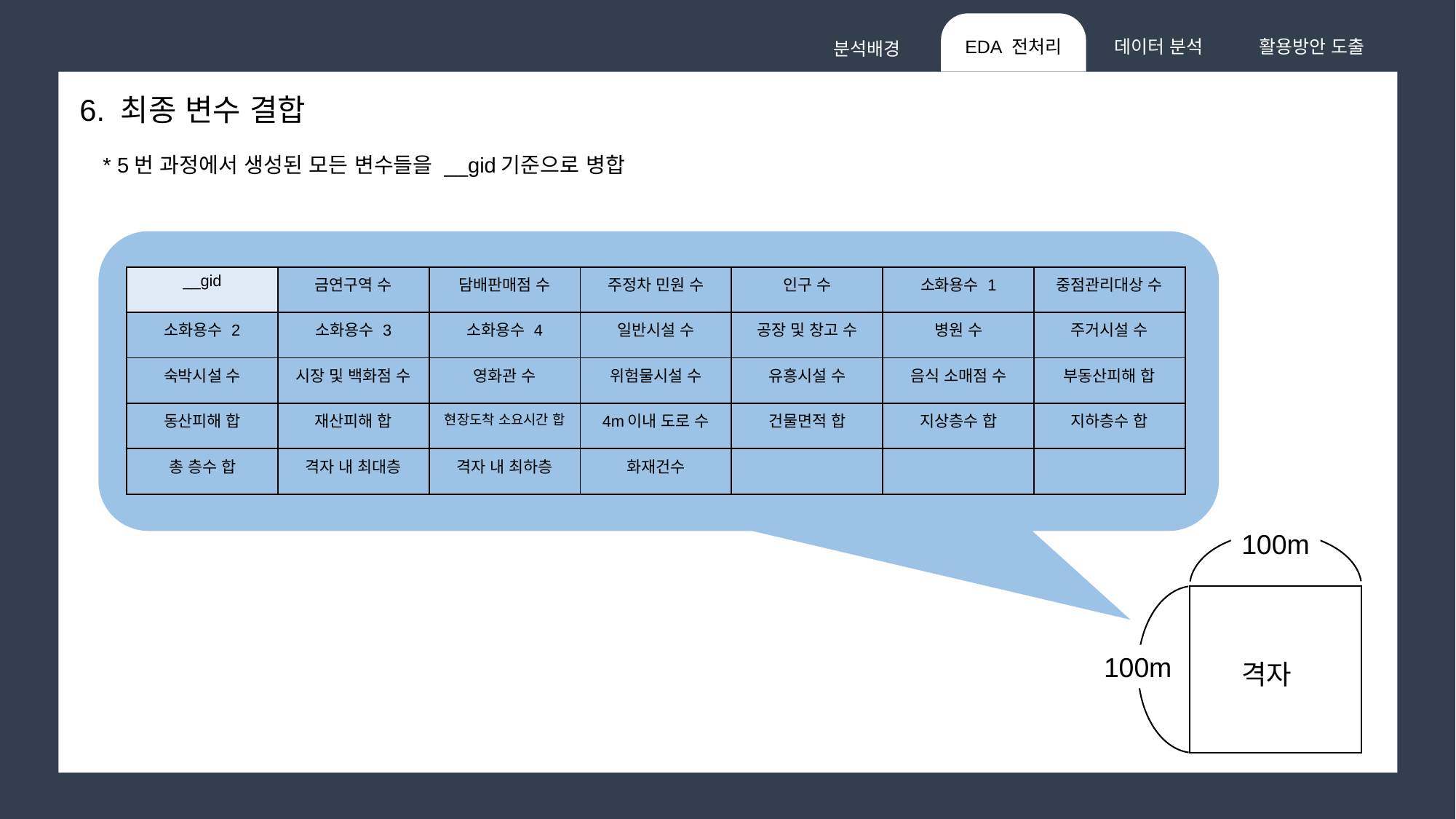

데이터 분석
활용방안 도출
EDA 전처리
분석배경

6. 최종 변수 결합
* 5번 과정에서 생성된 모든 변수들을 __gid기준으로 병합

| \_\_gid | 금연구역 수 | 담배판매점 수 | 주정차 민원 수 | 인구 수 | 소화용수 1 | 중점관리대상 수 |
| --- | --- | --- | --- | --- | --- | --- |
| 소화용수 2 | 소화용수 3 | 소화용수 4 | 일반시설 수 | 공장 및 창고 수 | 병원 수 | 주거시설 수 |
| 숙박시설 수 | 시장 및 백화점 수 | 영화관 수 | 위험물시설 수 | 유흥시설 수 | 음식 소매점 수 | 부동산피해 합 |
| 동산피해 합 | 재산피해 합 | 현장도착 소요시간 합 | 4m이내 도로 수 | 건물면적 합 | 지상층수 합 | 지하층수 합 |
| 총 층수 합 | 격자 내 최대층 | 격자 내 최하층 | 화재건수 |  |  |  |
100m

100m
격자